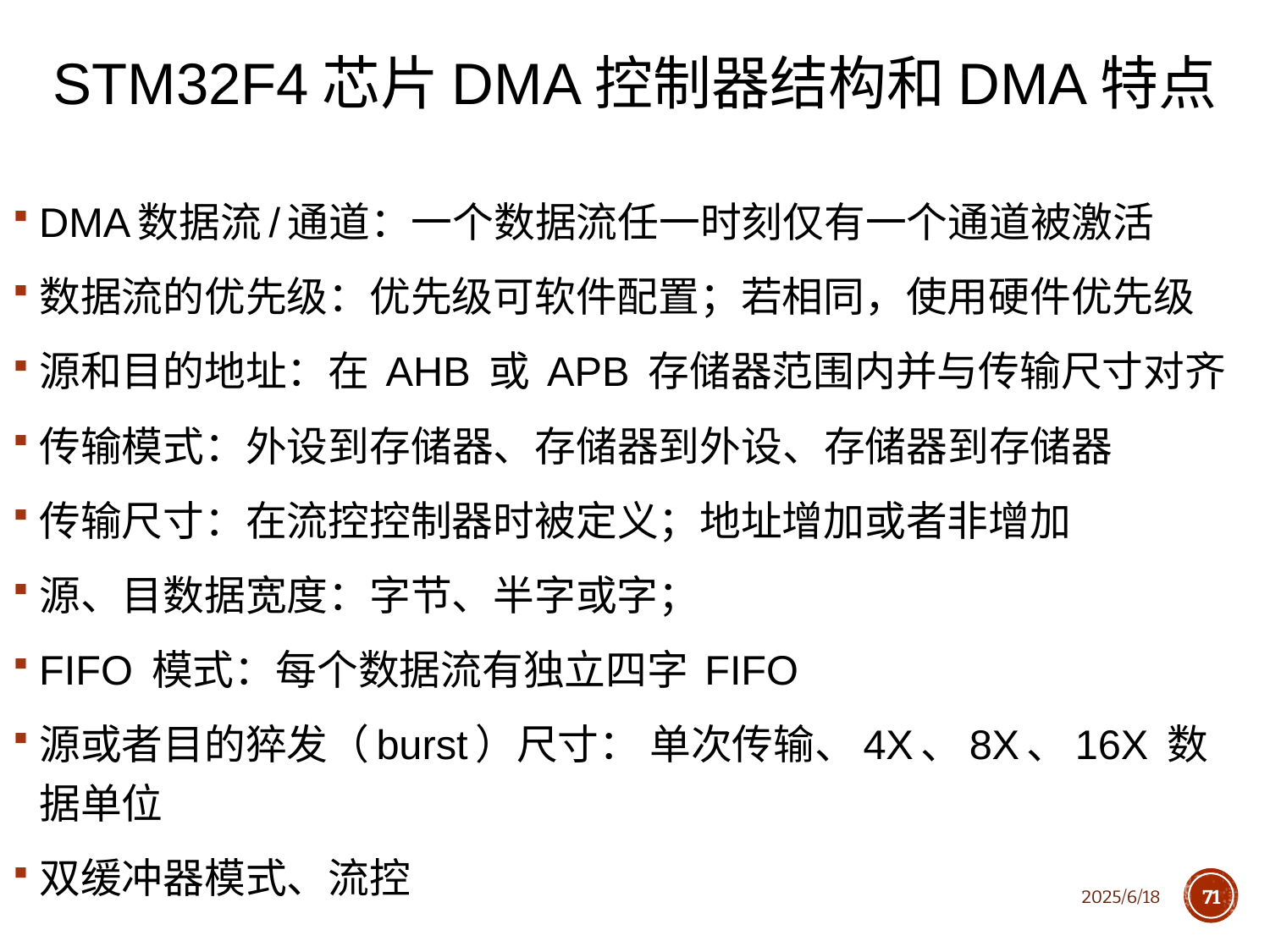

# STM32F4芯片DMA控制器结构和DMA特点
DMA数据流/通道：一个数据流任一时刻仅有一个通道被激活
数据流的优先级：优先级可软件配置；若相同，使用硬件优先级
源和目的地址：在 AHB 或 APB 存储器范围内并与传输尺寸对齐
传输模式：外设到存储器、存储器到外设、存储器到存储器
传输尺寸：在流控控制器时被定义；地址增加或者非增加
源、目数据宽度：字节、半字或字；
FIFO 模式：每个数据流有独立四字 FIFO
源或者目的猝发（burst）尺寸： 单次传输、4X、8X、16X 数据单位
双缓冲器模式、流控
2025/6/18
71